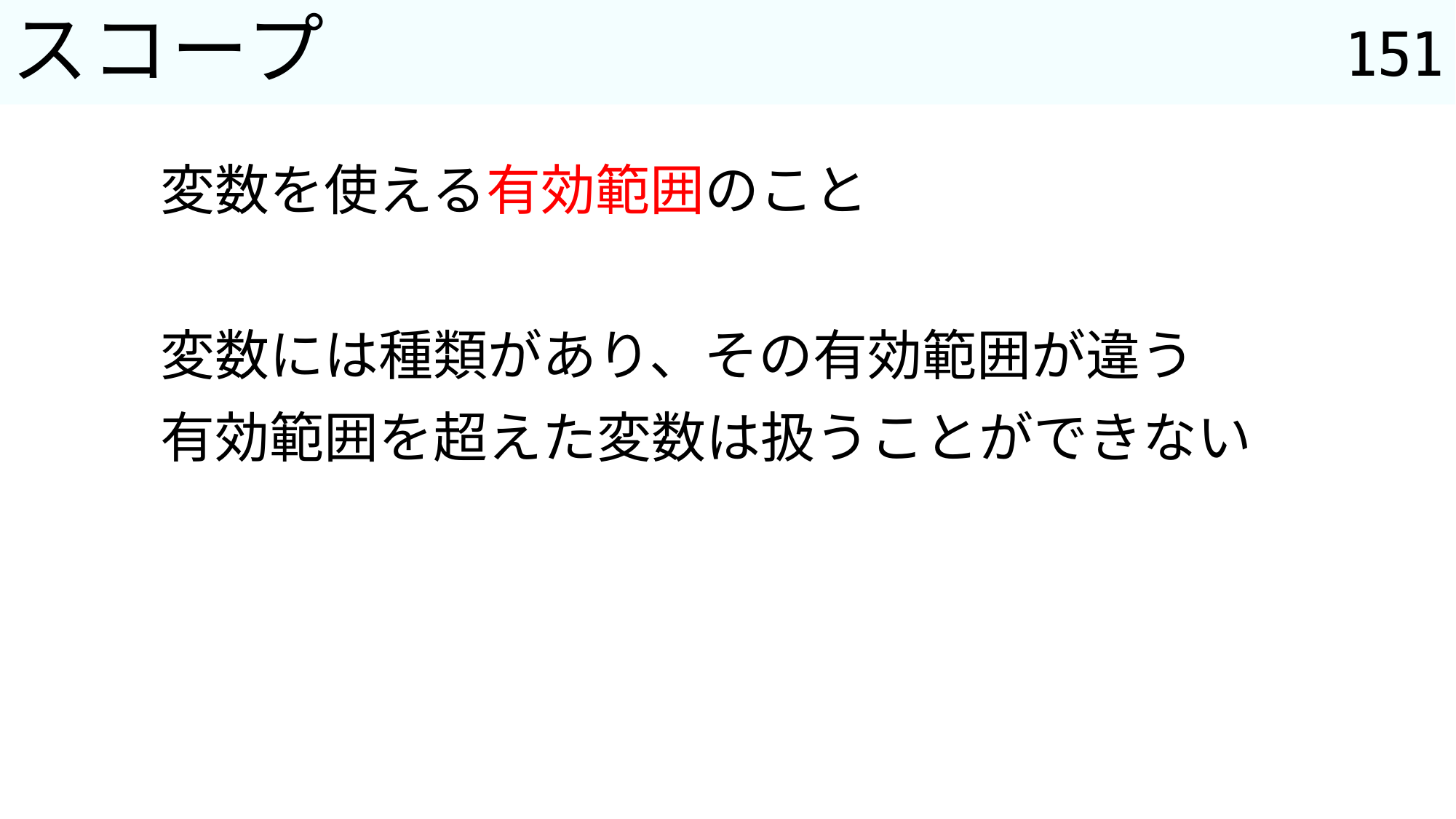

151
# スコープ
変数を使える有効範囲のこと

変数には種類があり、その有効範囲が違う
有効範囲を超えた変数は扱うことができない